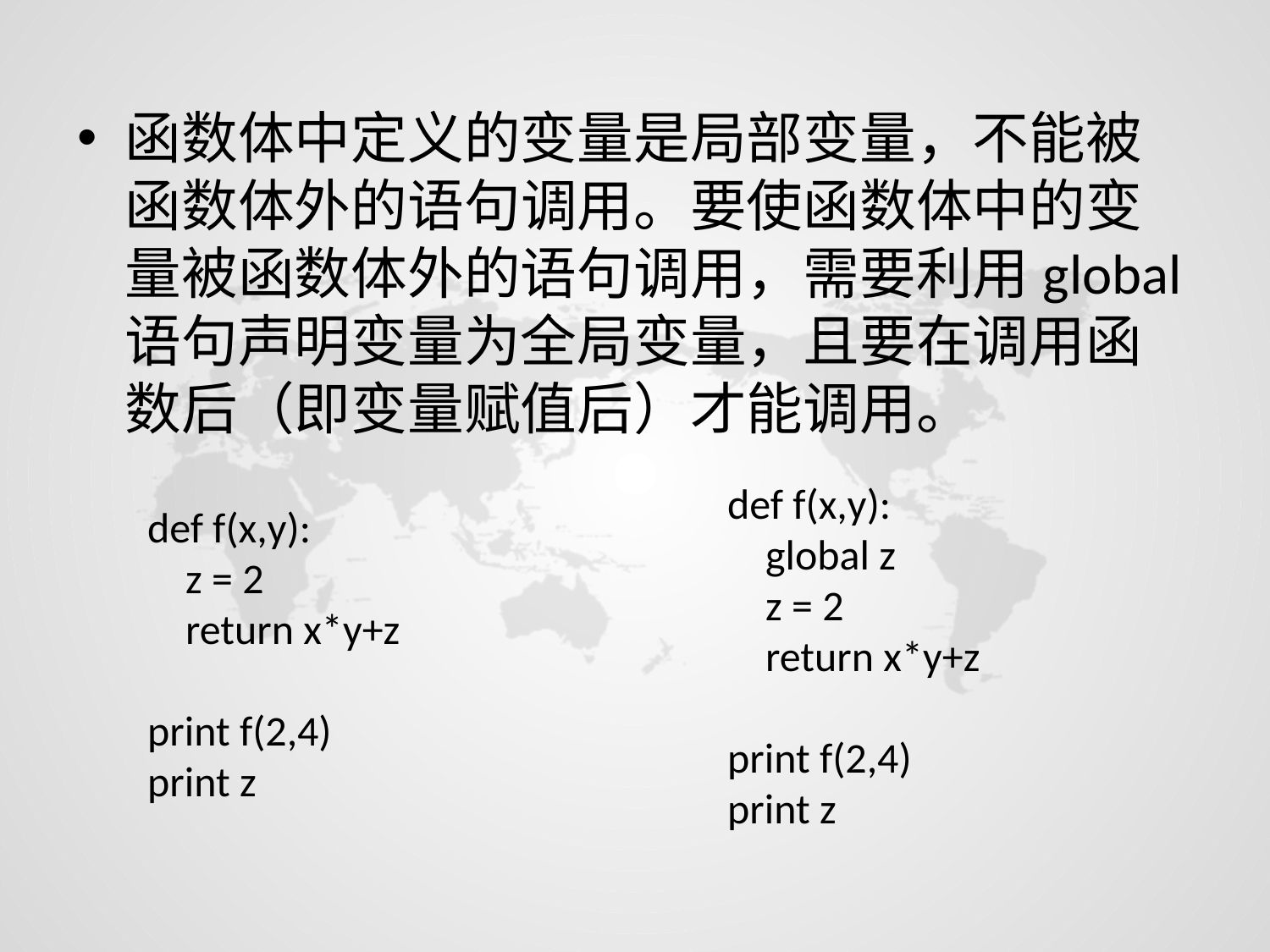

函数体中定义的变量是局部变量，不能被函数体外的语句调用。要使函数体中的变量被函数体外的语句调用，需要利用global语句声明变量为全局变量，且要在调用函数后（即变量赋值后）才能调用。
def f(x,y):
    global z
    z = 2
    return x*y+z

print f(2,4)
print z
def f(x,y):
    z = 2
    return x*y+z

print f(2,4)
print z